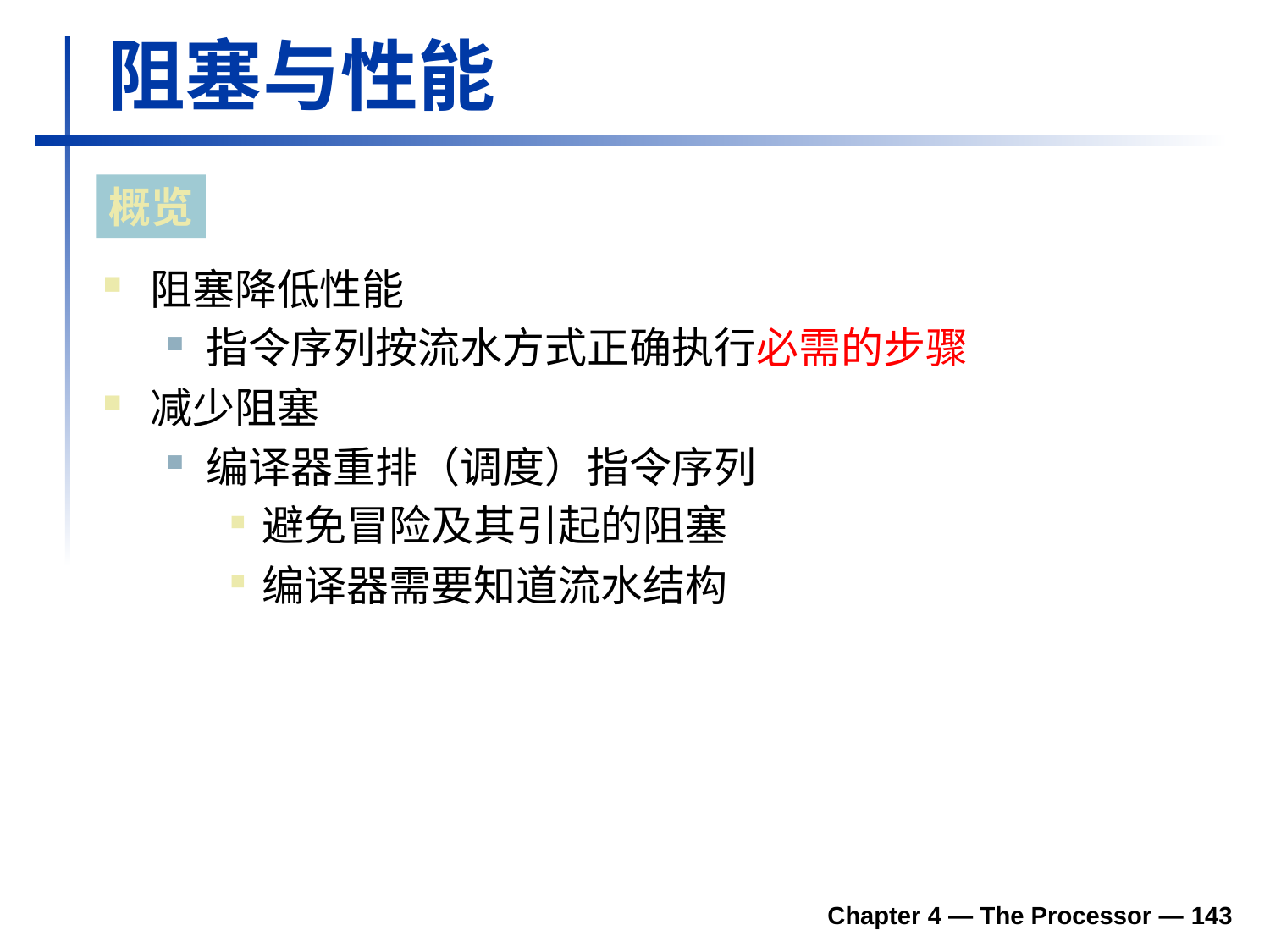

# 阻塞与性能
概览
阻塞降低性能
指令序列按流水方式正确执行必需的步骤
减少阻塞
编译器重排（调度）指令序列
避免冒险及其引起的阻塞
编译器需要知道流水结构
Chapter 4 — The Processor — 143